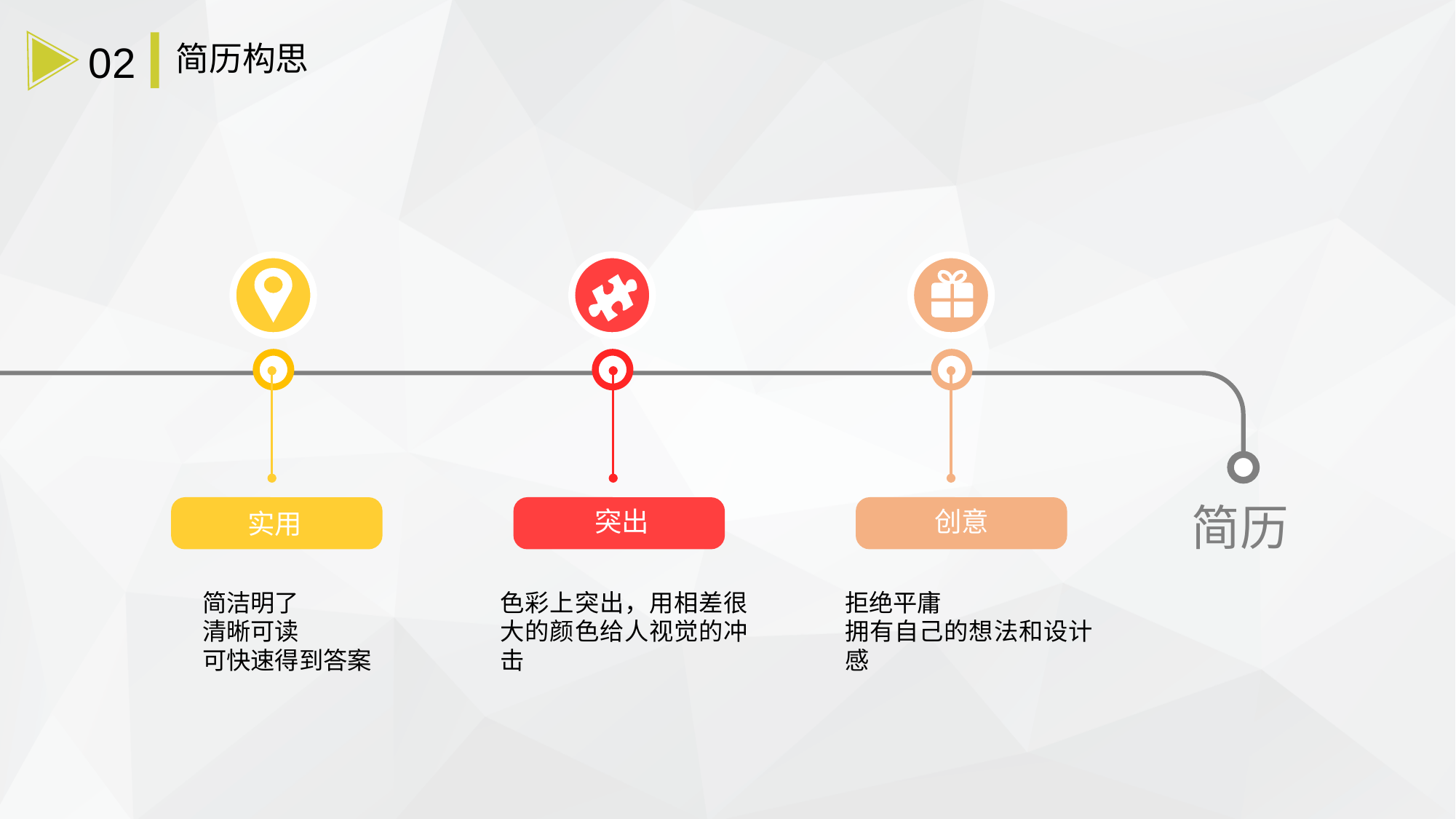

02

简历构思

简历

实用

突出

创意
简洁明了
清晰可读
可快速得到答案
色彩上突出，用相差很大的颜色给人视觉的冲击
拒绝平庸
拥有自己的想法和设计感